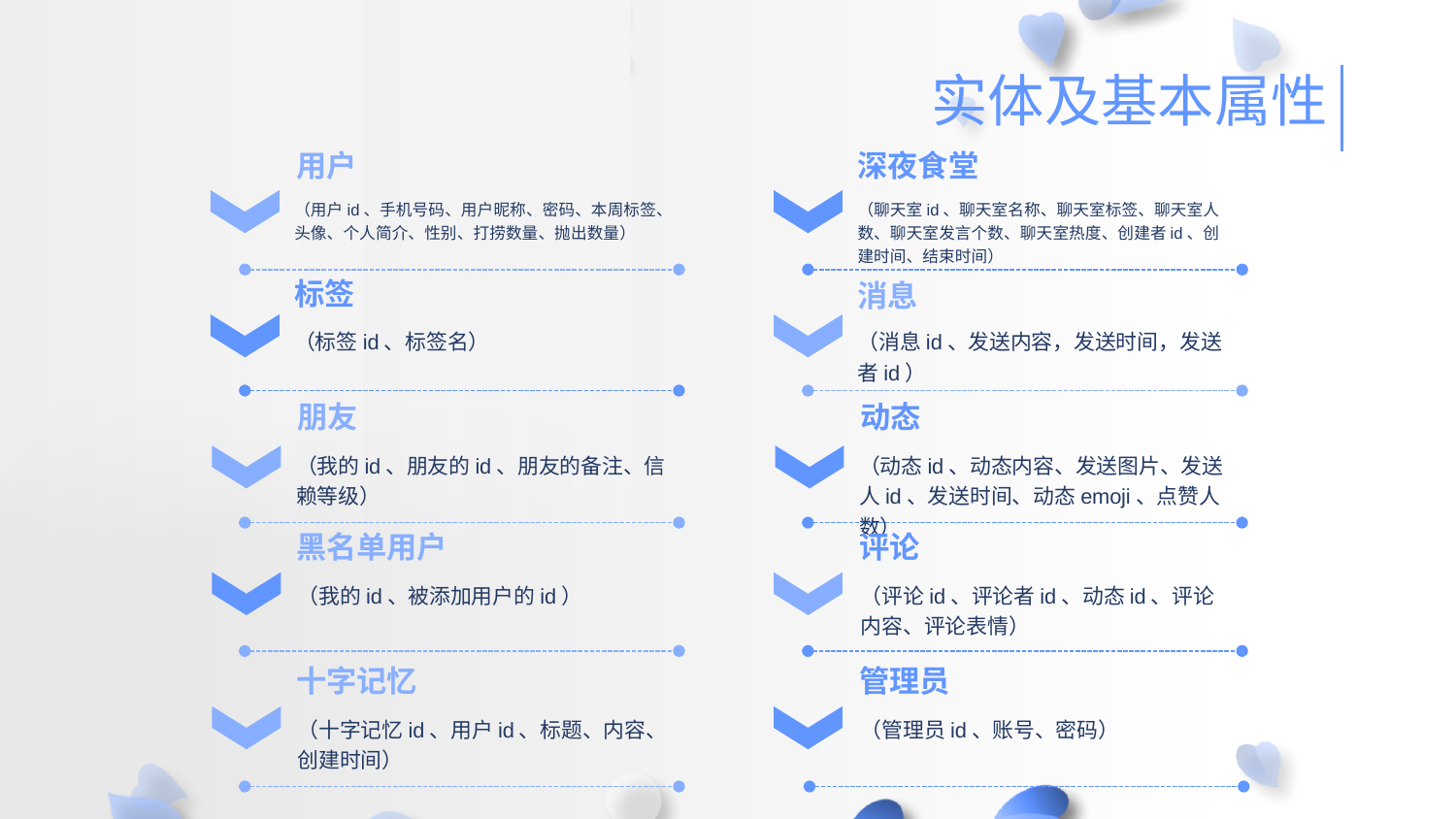

实体及基本属性
用户
深夜食堂

（用户id、手机号码、用户昵称、密码、本周标签、头像、个人简介、性别、打捞数量、抛出数量）
（聊天室id、聊天室名称、聊天室标签、聊天室人数、聊天室发言个数、聊天室热度、创建者id、创建时间、结束时间）
标签
消息

（标签id、标签名）
（消息id、发送内容，发送时间，发送者id）
朋友
动态

（我的id、朋友的id、朋友的备注、信赖等级）
（动态id、动态内容、发送图片、发送人id、发送时间、动态emoji、点赞人数）
黑名单用户
评论

（我的id、被添加用户的id）
（评论id、评论者id、动态id、评论内容、评论表情）
十字记忆
管理员

（十字记忆id、用户id、标题、内容、创建时间）
（管理员id、账号、密码）